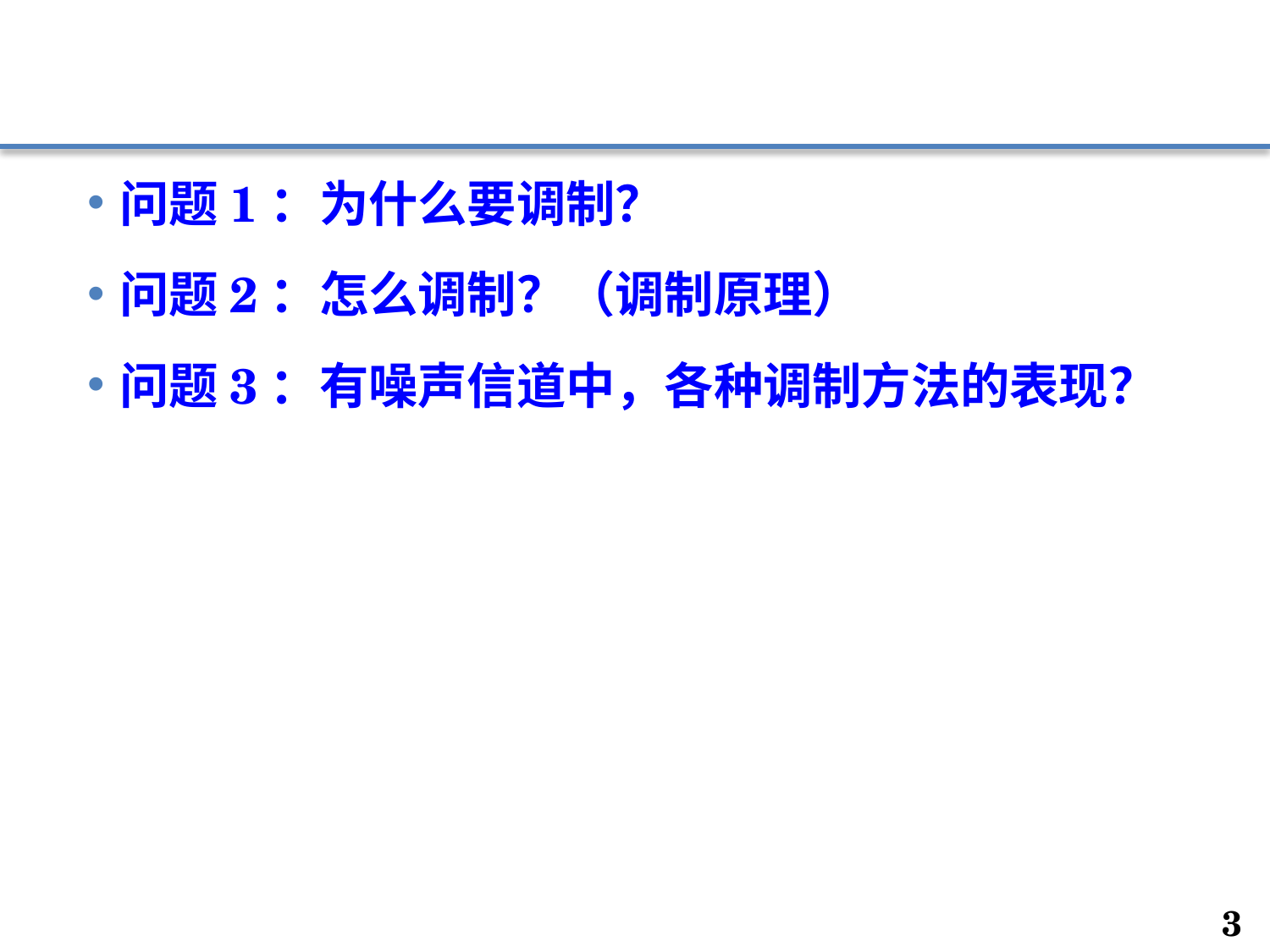

#
问题1：为什么要调制？
问题2：怎么调制？（调制原理）
问题3：有噪声信道中，各种调制方法的表现？

3